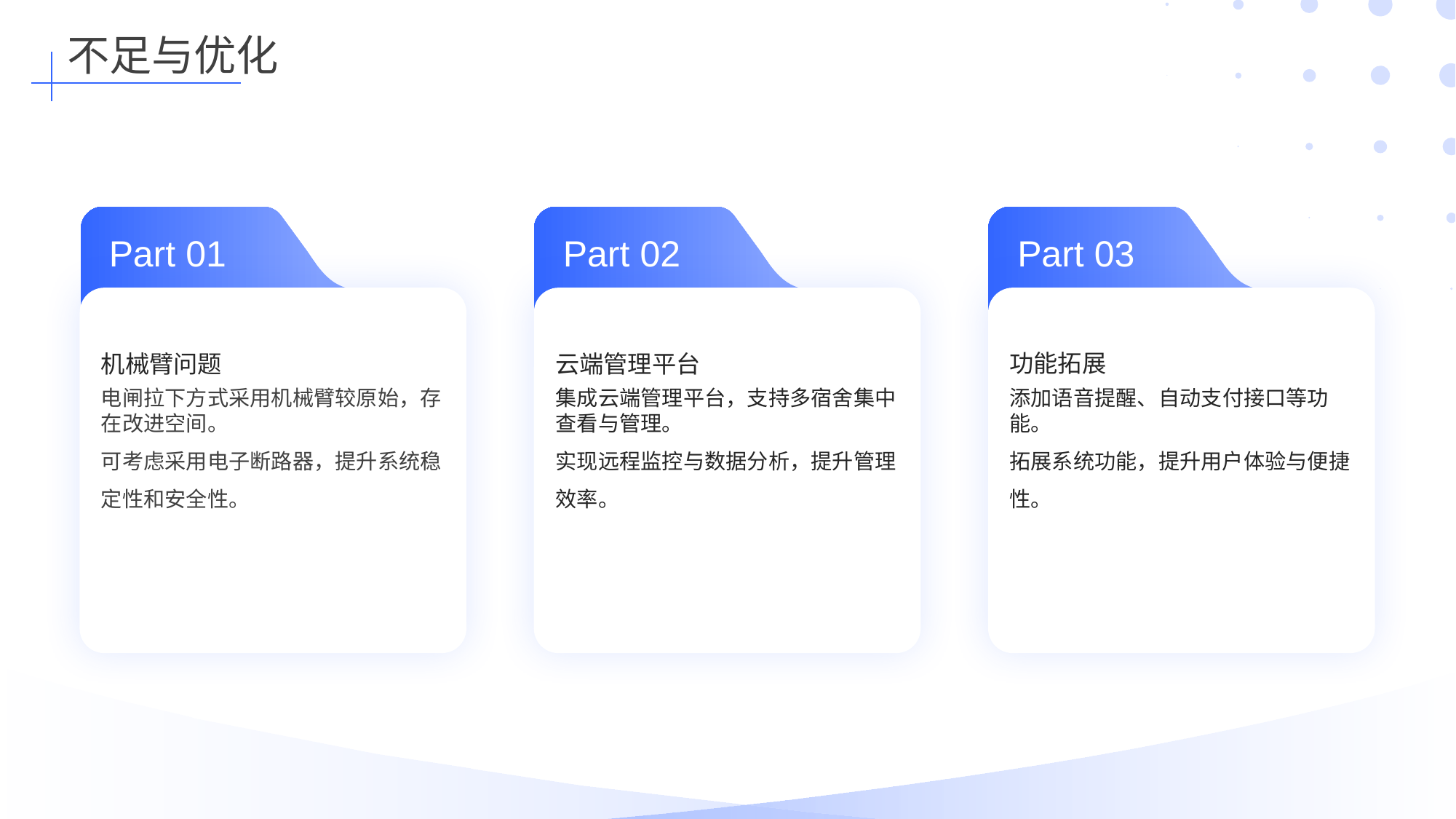

不足与优化

Part 01
Part 02
Part 03

机械臂问题
云端管理平台
功能拓展
电闸拉下方式采用机械臂较原始，存在改进空间。
可考虑采用电子断路器，提升系统稳定性和安全性。

集成云端管理平台，支持多宿舍集中查看与管理。
实现远程监控与数据分析，提升管理效率。
添加语音提醒、自动支付接口等功能。
拓展系统功能，提升用户体验与便捷性。